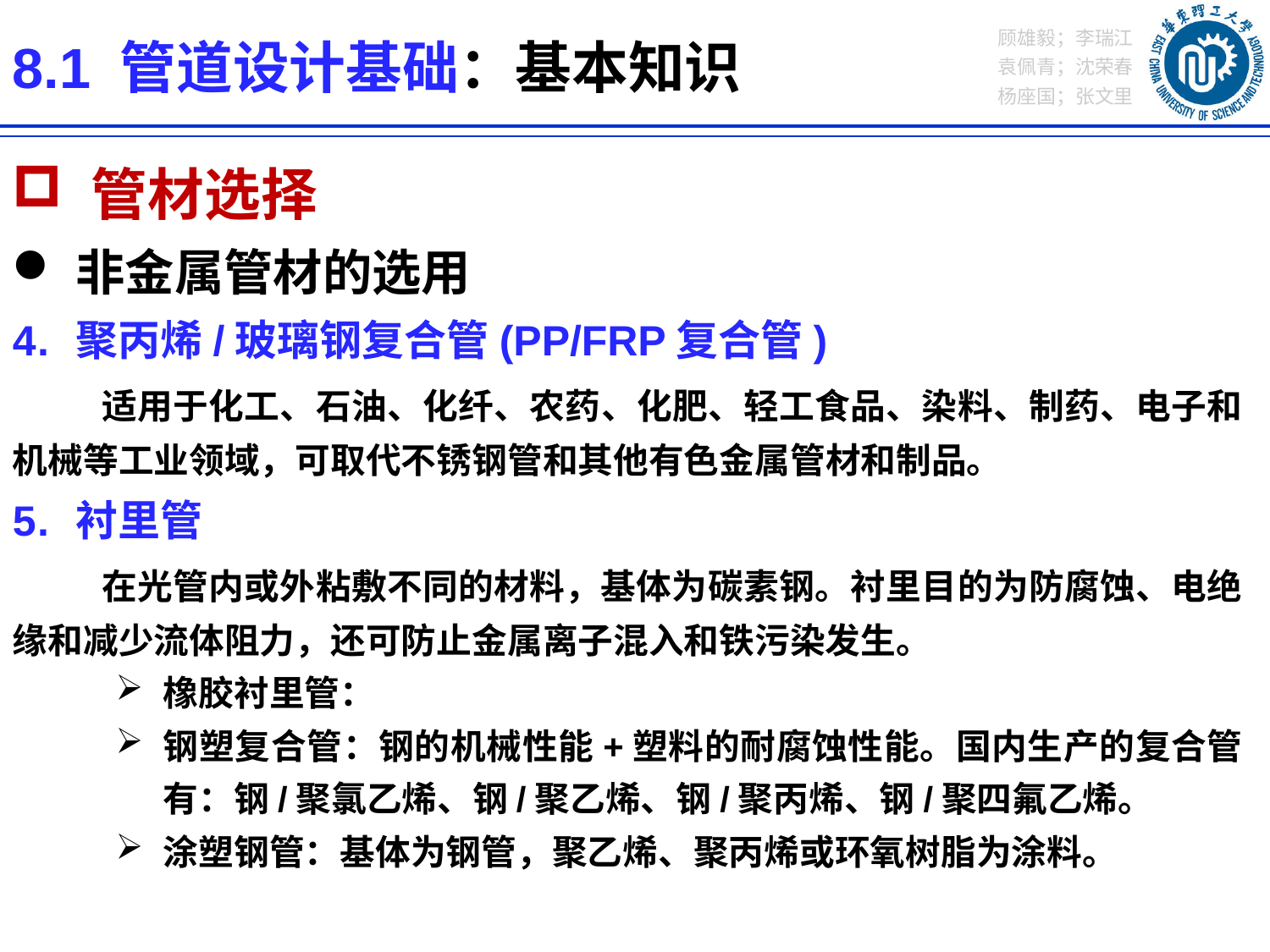

8.1 管道设计基础：基本知识
 管材选择
非金属管材的选用
聚丙烯/玻璃钢复合管(PP/FRP复合管)
        适用于化工、石油、化纤、农药、化肥、轻工食品、染料、制药、电子和机械等工业领域，可取代不锈钢管和其他有色金属管材和制品。
衬里管
        在光管内或外粘敷不同的材料，基体为碳素钢。衬里目的为防腐蚀、电绝缘和减少流体阻力，还可防止金属离子混入和铁污染发生。
橡胶衬里管：
钢塑复合管：钢的机械性能+塑料的耐腐蚀性能。国内生产的复合管有：钢/聚氯乙烯、钢/聚乙烯、钢/聚丙烯、钢/聚四氟乙烯。
涂塑钢管：基体为钢管，聚乙烯、聚丙烯或环氧树脂为涂料。